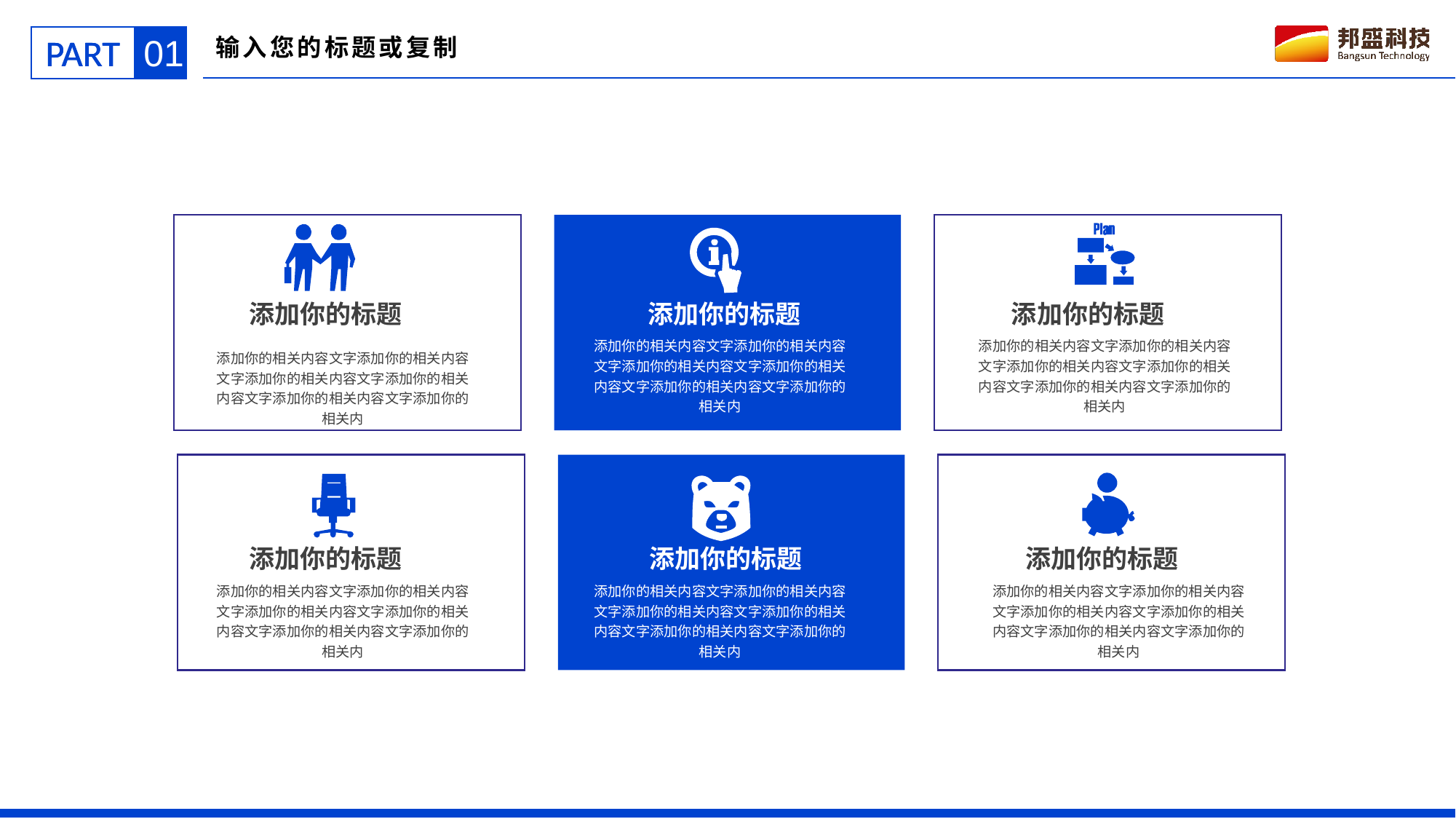

01
PART
输入您的标题或复制

添加你的标题
添加你的标题
添加你的标题
添加你的相关内容文字添加你的相关内容文字添加你的相关内容文字添加你的相关内容文字添加你的相关内容文字添加你的相关内
添加你的相关内容文字添加你的相关内容文字添加你的相关内容文字添加你的相关内容文字添加你的相关内容文字添加你的相关内
添加你的相关内容文字添加你的相关内容文字添加你的相关内容文字添加你的相关内容文字添加你的相关内容文字添加你的相关内

添加你的标题
添加你的标题
添加你的标题
添加你的相关内容文字添加你的相关内容文字添加你的相关内容文字添加你的相关内容文字添加你的相关内容文字添加你的相关内
添加你的相关内容文字添加你的相关内容文字添加你的相关内容文字添加你的相关内容文字添加你的相关内容文字添加你的相关内
添加你的相关内容文字添加你的相关内容文字添加你的相关内容文字添加你的相关内容文字添加你的相关内容文字添加你的相关内